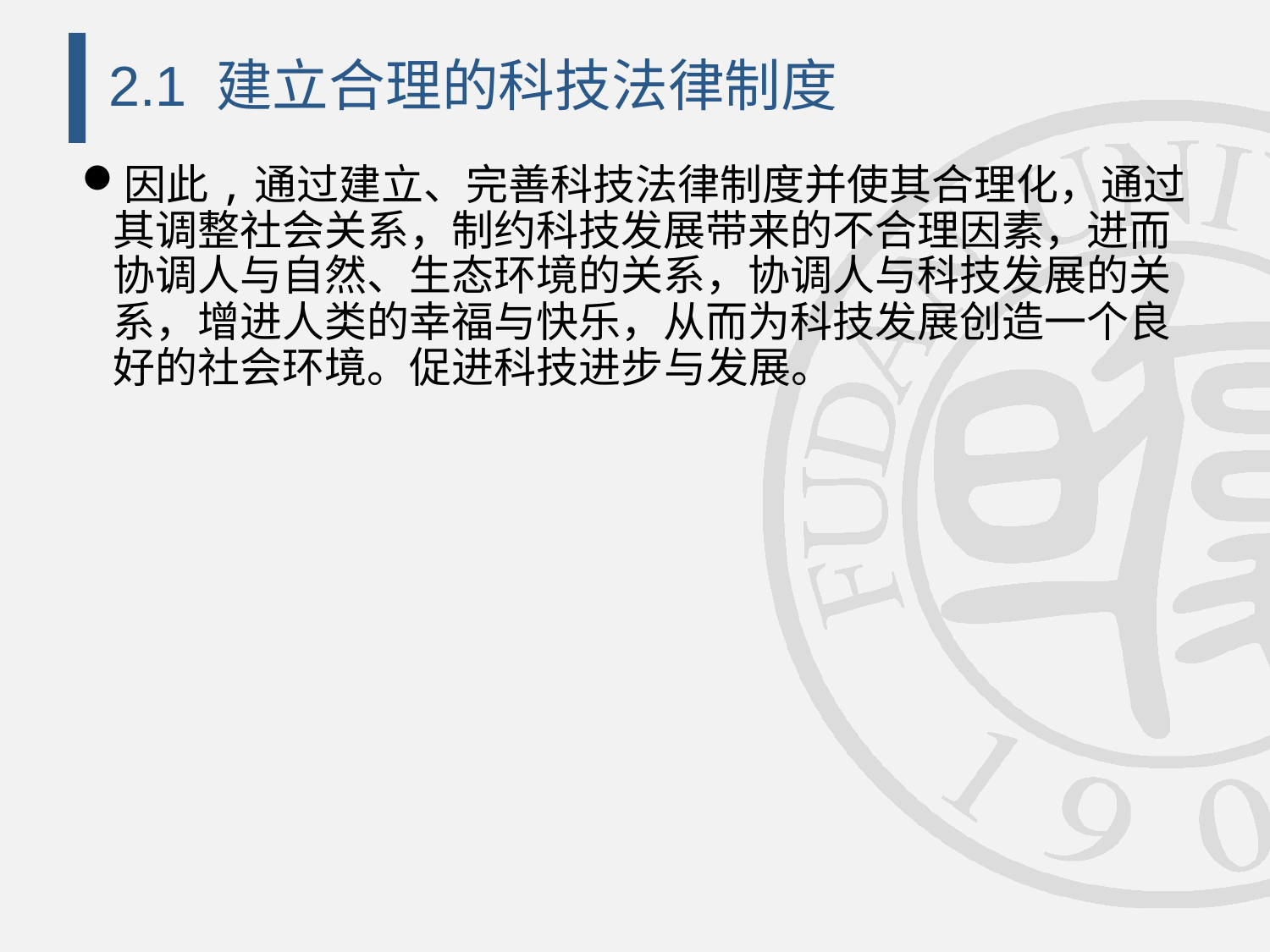

# 2.1 建立合理的科技法律制度
因此,通过建立、完善科技法律制度并使其合理化，通过其调整社会关系，制约科技发展带来的不合理因素，进而协调人与自然、生态环境的关系，协调人与科技发展的关系，增进人类的幸福与快乐，从而为科技发展创造一个良好的社会环境。促进科技进步与发展。